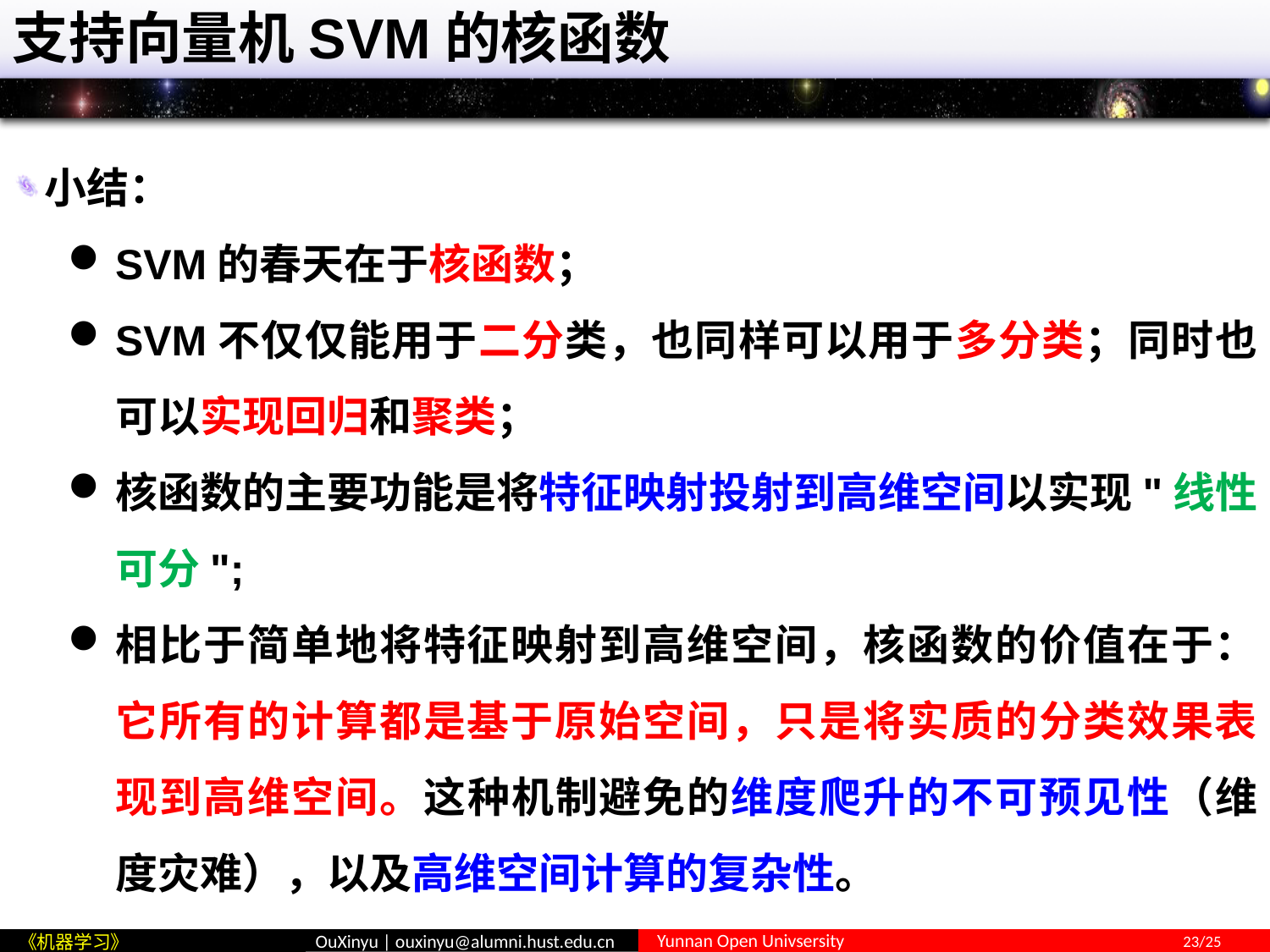

# 支持向量机SVM的核函数
小结：
SVM的春天在于核函数；
SVM不仅仅能用于二分类，也同样可以用于多分类；同时也可以实现回归和聚类；
核函数的主要功能是将特征映射投射到高维空间以实现"线性可分";
相比于简单地将特征映射到高维空间，核函数的价值在于：它所有的计算都是基于原始空间，只是将实质的分类效果表现到高维空间。这种机制避免的维度爬升的不可预见性（维度灾难），以及高维空间计算的复杂性。